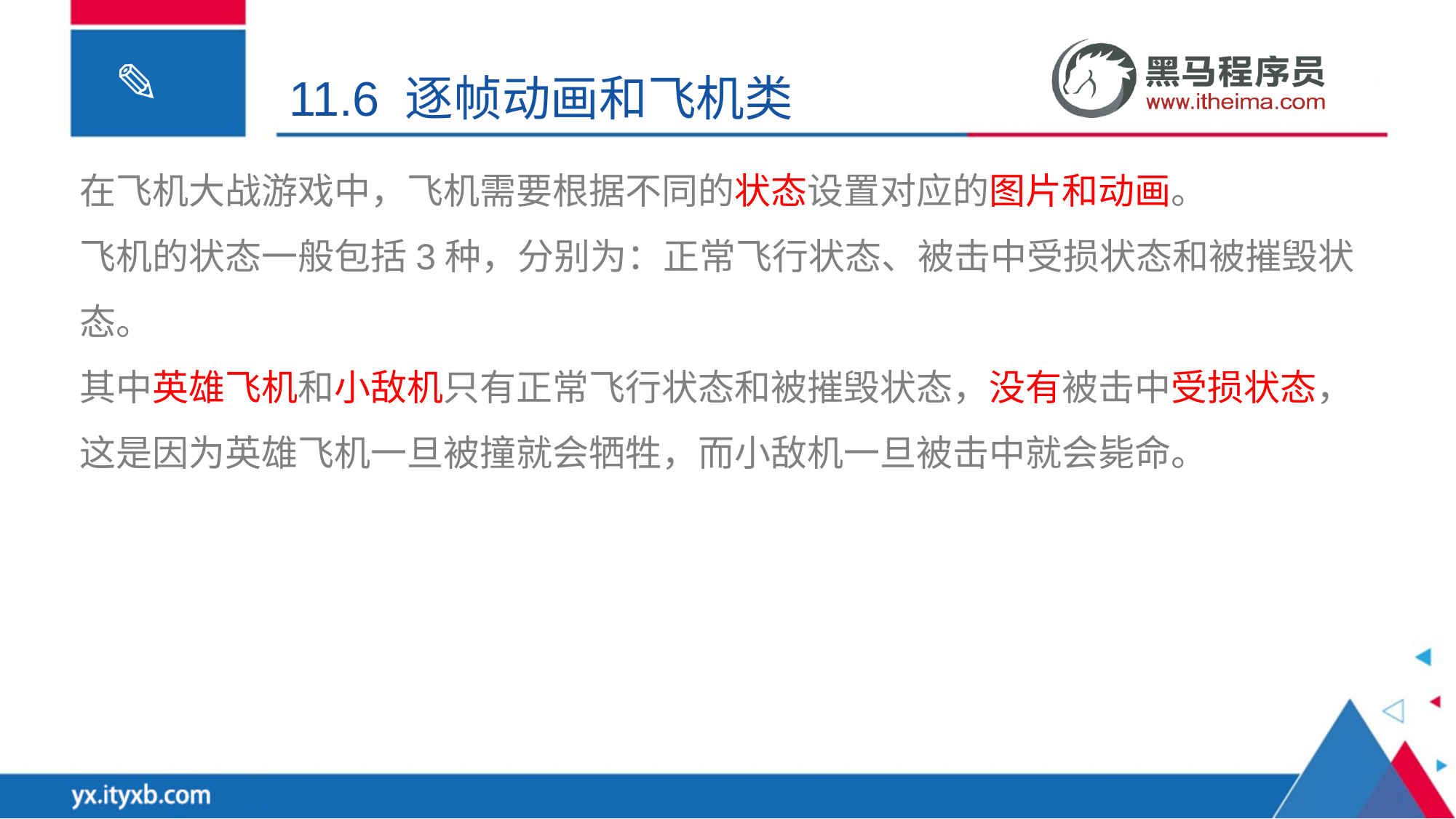

11.6 逐帧动画和飞机类
在飞机大战游戏中，飞机需要根据不同的状态设置对应的图片和动画。
飞机的状态一般包括3种，分别为：正常飞行状态、被击中受损状态和被摧毁状态。
其中英雄飞机和小敌机只有正常飞行状态和被摧毁状态，没有被击中受损状态，这是因为英雄飞机一旦被撞就会牺牲，而小敌机一旦被击中就会毙命。